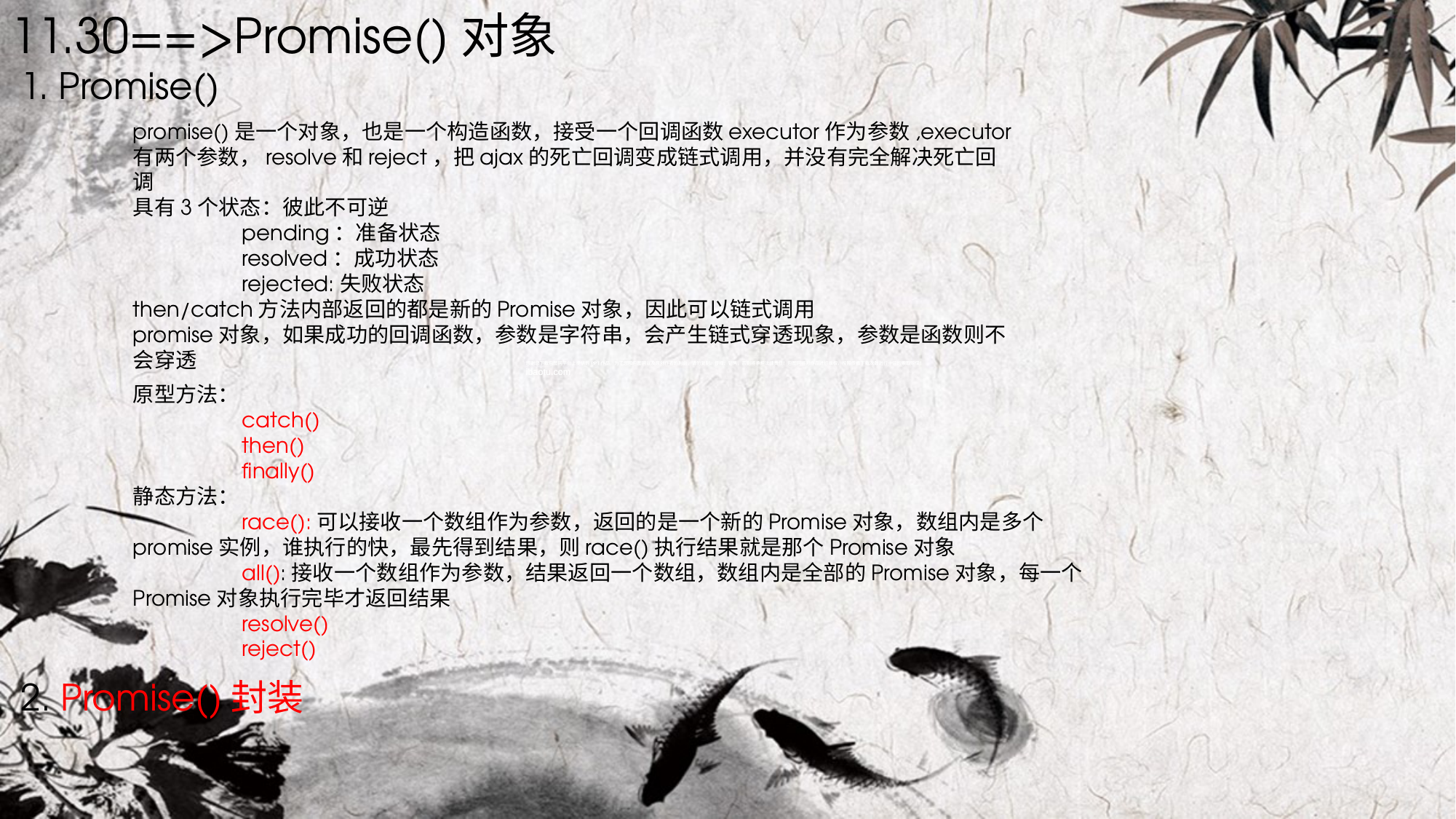

11.30==>Promise()对象
 1. Promise()
promise()是一个对象，也是一个构造函数，接受一个回调函数executor作为参数,executor有两个参数，resolve和reject，把ajax的死亡回调变成链式调用，并没有完全解决死亡回调
具有3个状态：彼此不可逆
	pending：准备状态
	resolved：成功状态
	rejected:失败状态
then/catch方法内部返回的都是新的Promise对象，因此可以链式调用
promise对象，如果成功的回调函数，参数是字符串，会产生链式穿透现象，参数是函数则不会穿透
原型方法：
	catch()
	then()
	finally()
静态方法：
	race():可以接收一个数组作为参数，返回的是一个新的Promise对象，数组内是多个promise实例，谁执行的快，最先得到结果，则race()执行结果就是那个Promise对象
	all():接收一个数组作为参数，结果返回一个数组，数组内是全部的Promise对象，每一个Promise对象执行完毕才返回结果
	resolve()
	reject()
 2. Promise()封装